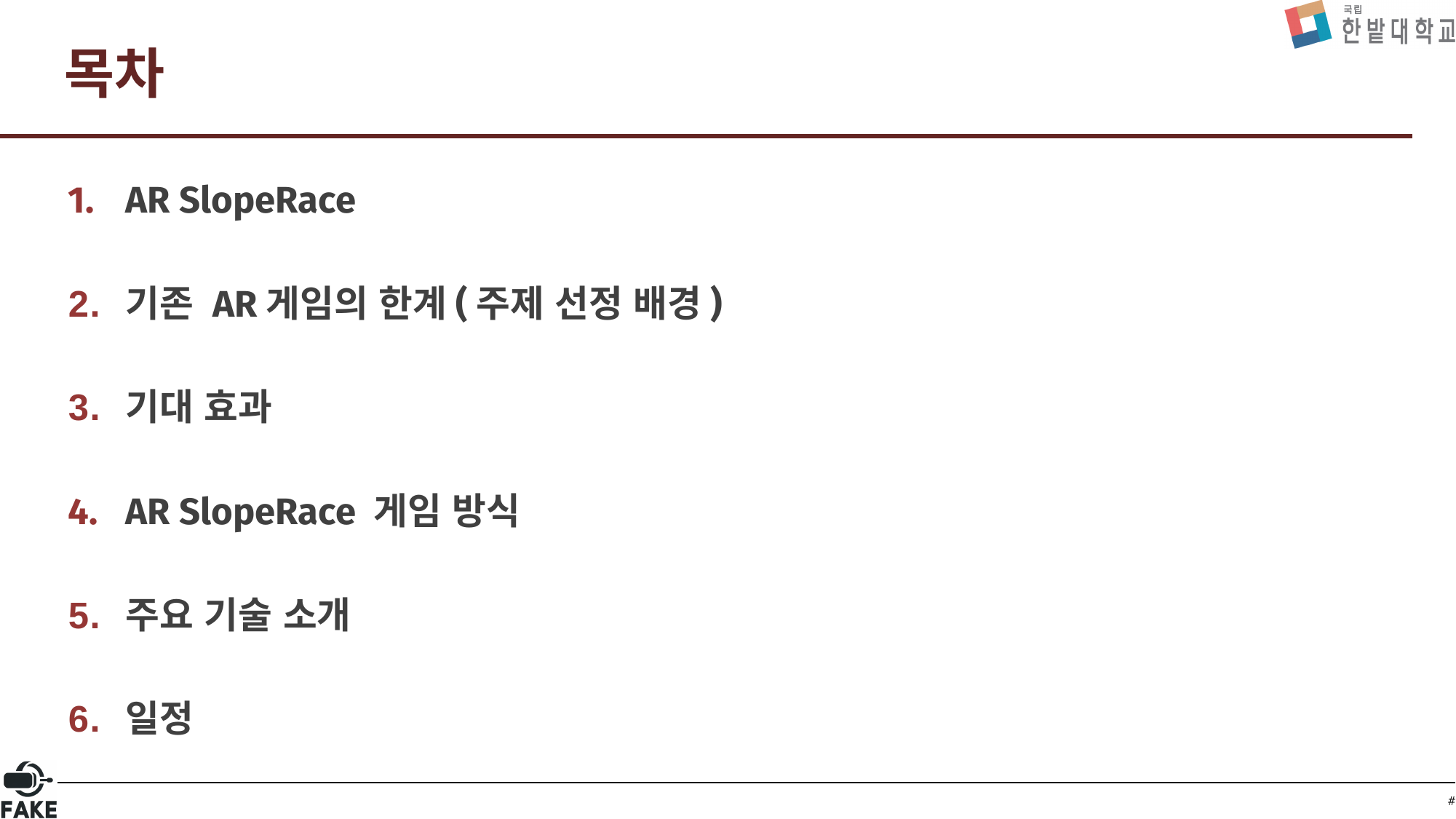

# 목차
AR SlopeRace

기존 AR게임의 한계(주제 선정 배경)

기대 효과

AR SlopeRace 게임 방식

주요 기술 소개

일정